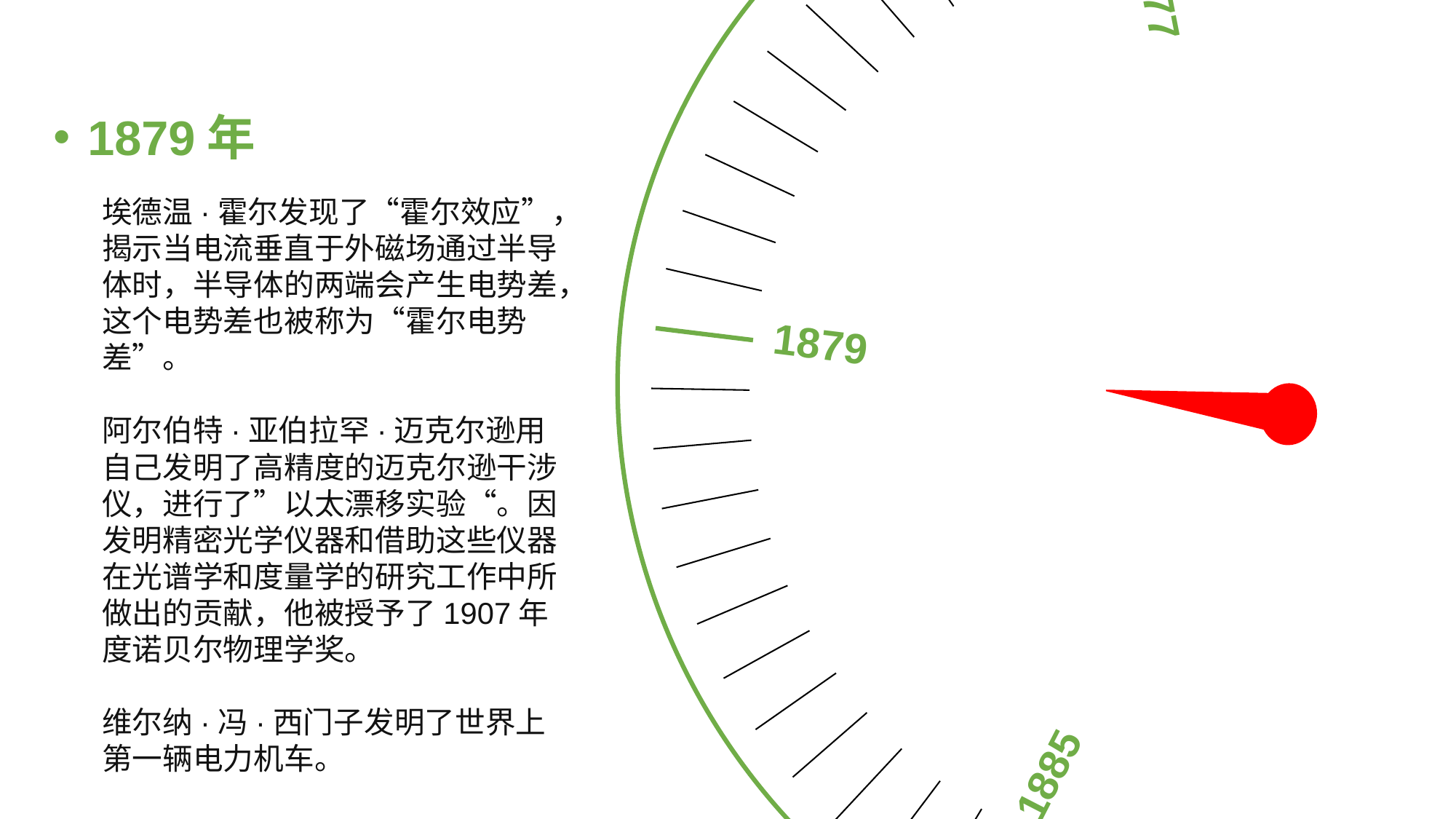

1877
1876
1879
1874
1885
1879年
埃德温·霍尔发现了“霍尔效应”，揭示当电流垂直于外磁场通过半导体时，半导体的两端会产生电势差，这个电势差也被称为“霍尔电势差”。

阿尔伯特·亚伯拉罕·迈克尔逊用自己发明了高精度的迈克尔逊干涉仪，进行了”以太漂移实验“。因发明精密光学仪器和借助这些仪器在光谱学和度量学的研究工作中所做出的贡献，他被授予了1907年度诺贝尔物理学奖。

维尔纳·冯·西门子发明了世界上第一辆电力机车。